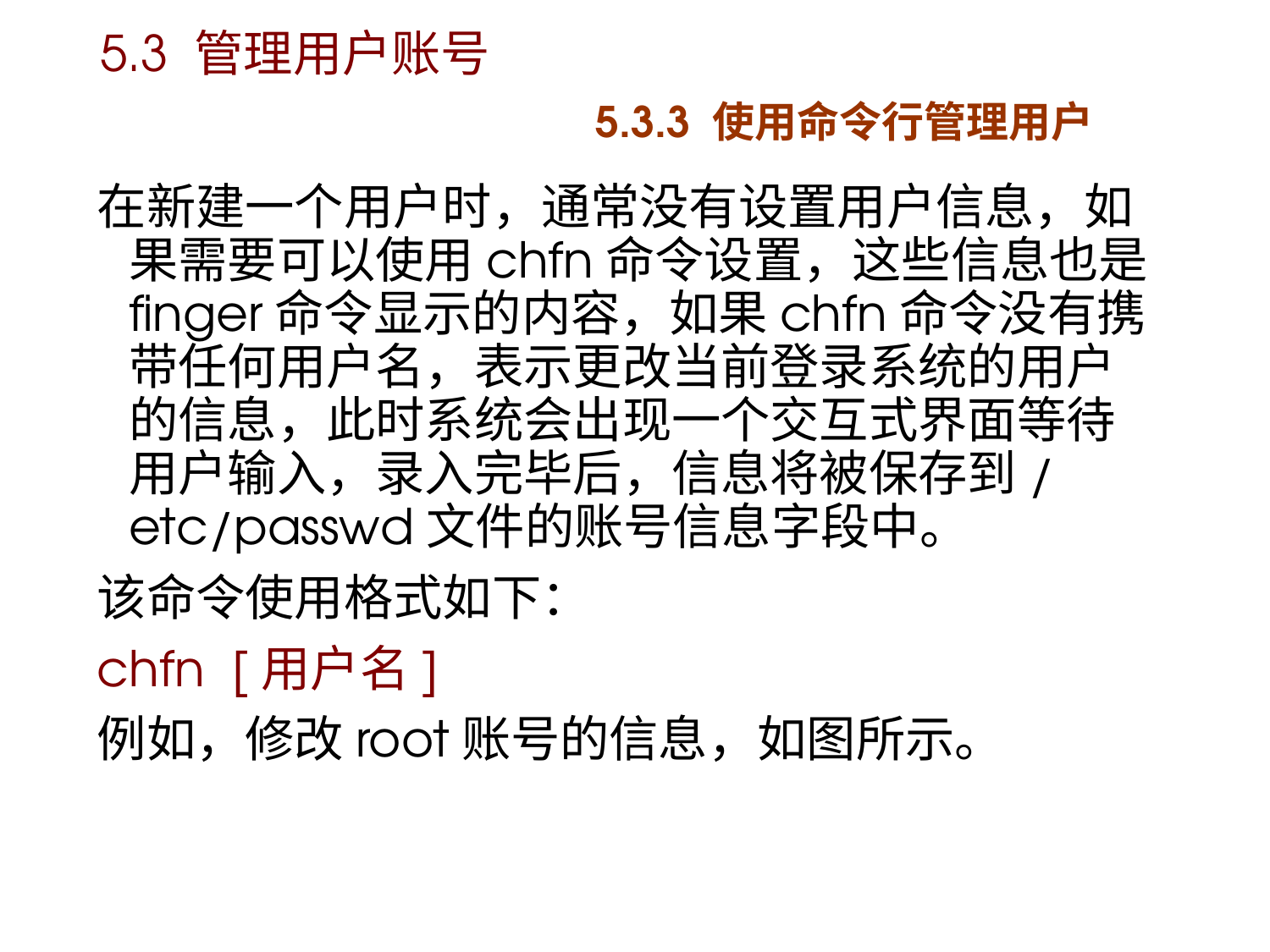

# 5.3 管理用户账号 5.3.3 使用命令行管理用户
在新建一个用户时，通常没有设置用户信息，如果需要可以使用chfn命令设置，这些信息也是finger命令显示的内容，如果chfn命令没有携带任何用户名，表示更改当前登录系统的用户的信息，此时系统会出现一个交互式界面等待用户输入，录入完毕后，信息将被保存到/etc/passwd文件的账号信息字段中。
该命令使用格式如下：
chfn  [用户名]
例如，修改root账号的信息，如图所示。